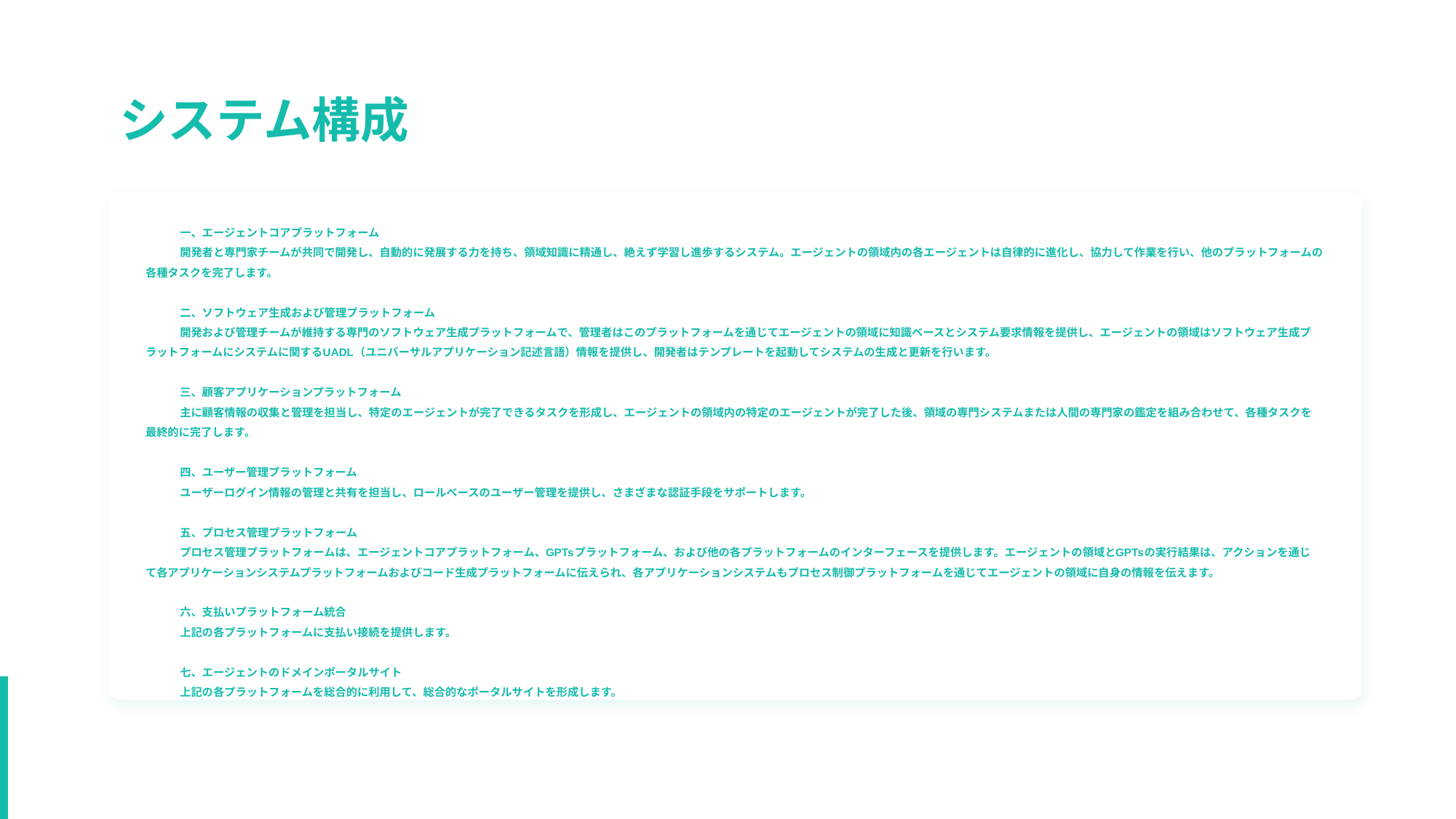

システム構成

一、エージェントコアプラットフォーム
開発者と専門家チームが共同で開発し、自動的に発展する力を持ち、領域知識に精通し、絶えず学習し進歩するシステム。エージェントの領域内の各エージェントは自律的に進化し、協力して作業を行い、他のプラットフォームの各種タスクを完了します。

二、ソフトウェア生成および管理プラットフォーム
開発および管理チームが維持する専門のソフトウェア生成プラットフォームで、管理者はこのプラットフォームを通じてエージェントの領域に知識ベースとシステム要求情報を提供し、エージェントの領域はソフトウェア生成プラットフォームにシステムに関するUADL（ユニバーサルアプリケーション記述言語）情報を提供し、開発者はテンプレートを起動してシステムの生成と更新を行います。

三、顧客アプリケーションプラットフォーム
主に顧客情報の収集と管理を担当し、特定のエージェントが完了できるタスクを形成し、エージェントの領域内の特定のエージェントが完了した後、領域の専門システムまたは人間の専門家の鑑定を組み合わせて、各種タスクを最終的に完了します。

四、ユーザー管理プラットフォーム
ユーザーログイン情報の管理と共有を担当し、ロールベースのユーザー管理を提供し、さまざまな認証手段をサポートします。

五、プロセス管理プラットフォーム
プロセス管理プラットフォームは、エージェントコアプラットフォーム、GPTsプラットフォーム、および他の各プラットフォームのインターフェースを提供します。エージェントの領域とGPTsの実行結果は、アクションを通じて各アプリケーションシステムプラットフォームおよびコード生成プラットフォームに伝えられ、各アプリケーションシステムもプロセス制御プラットフォームを通じてエージェントの領域に自身の情報を伝えます。

六、支払いプラットフォーム統合
上記の各プラットフォームに支払い接続を提供します。

七、エージェントのドメインポータルサイト
上記の各プラットフォームを総合的に利用して、総合的なポータルサイトを形成します。